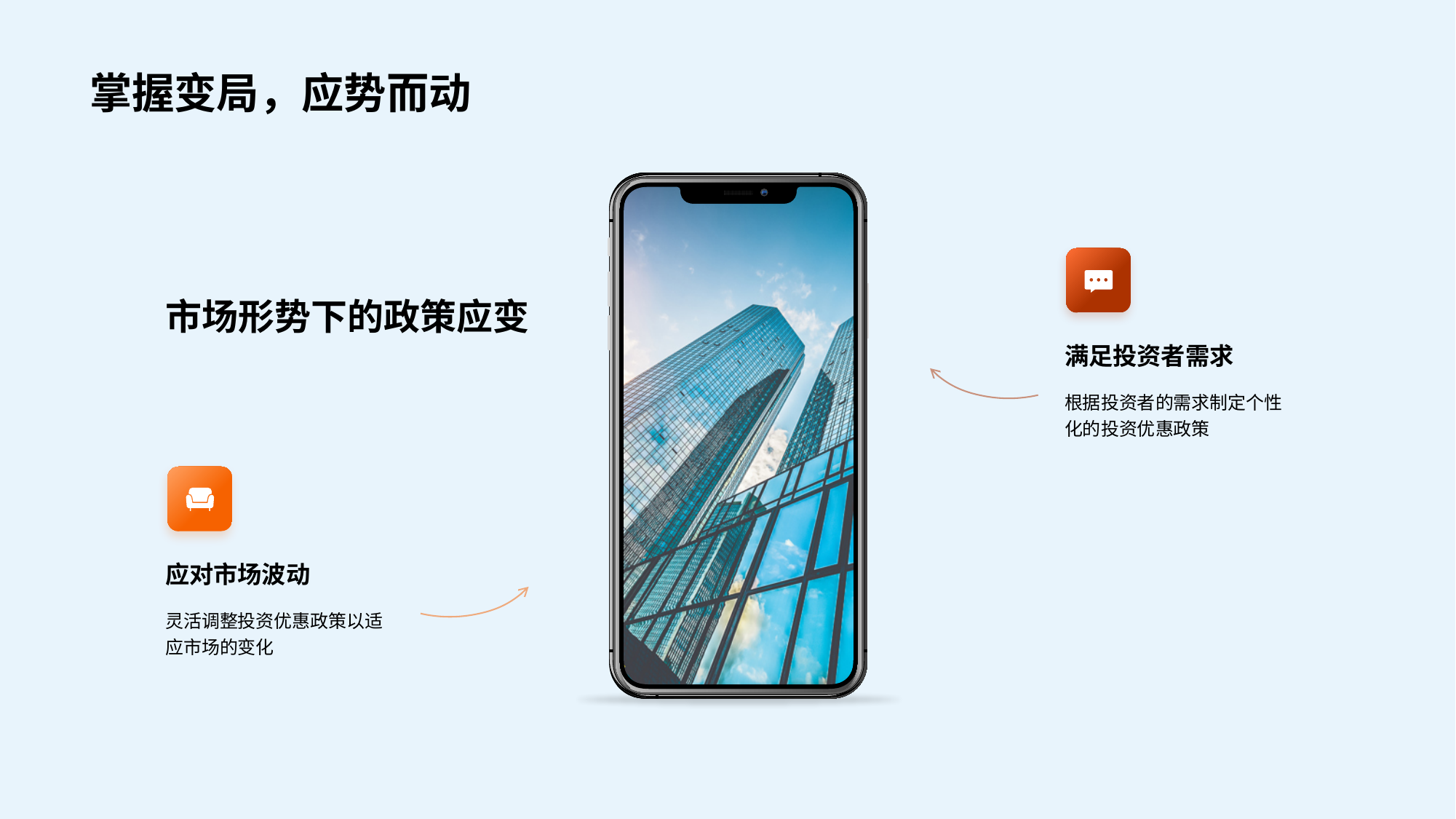

# 掌握变局，应势而动
市场形势下的政策应变

满足投资者需求
根据投资者的需求制定个性化的投资优惠政策

应对市场波动
灵活调整投资优惠政策以适应市场的变化